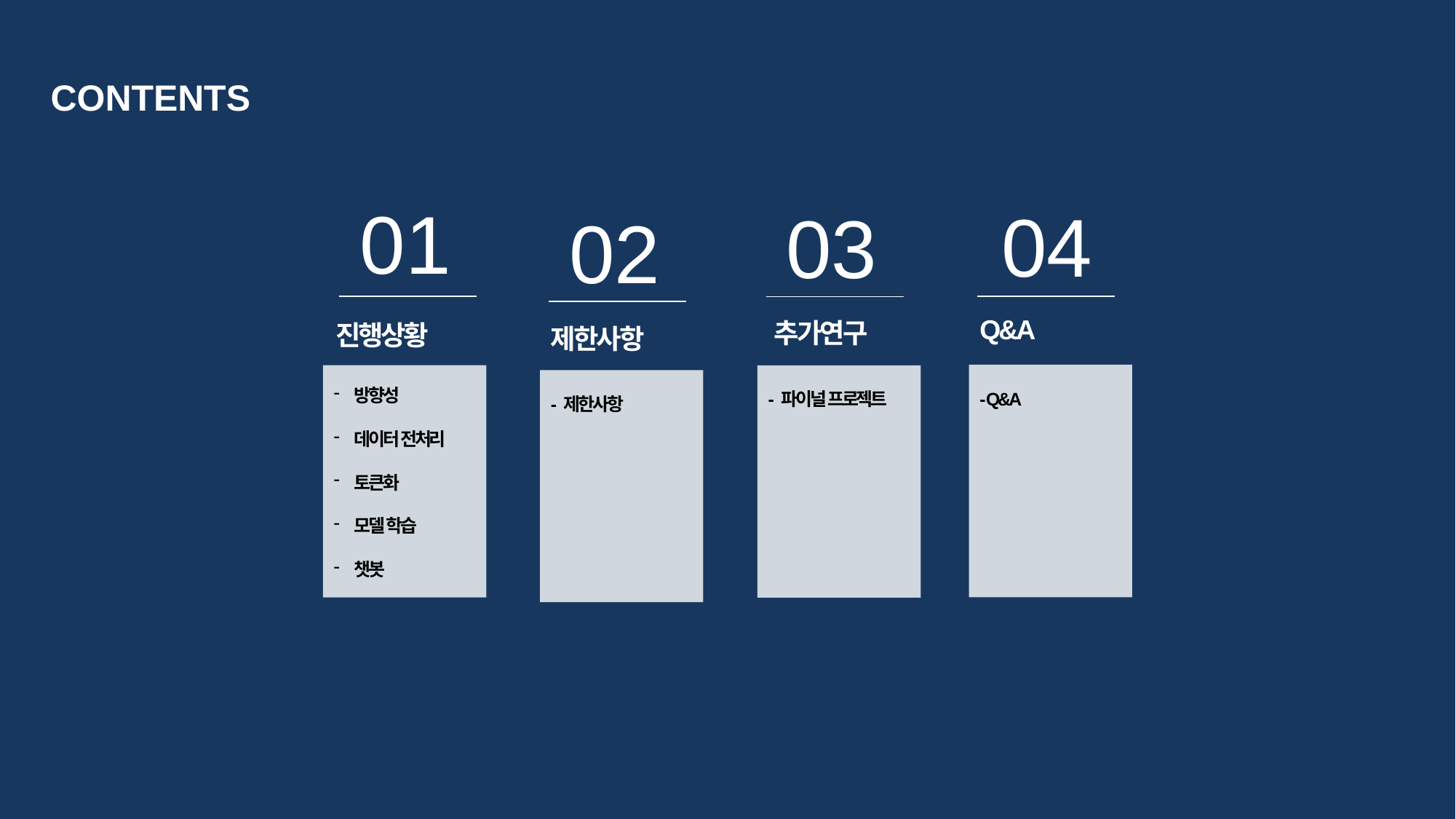

CONTENTS
01
진행상황

방향성

데이터 전처리

토큰화

모델 학습

챗봇

04
Q&A

- Q&A

03
추가연구

- 파이널 프로젝트
02
제한사항

- 제한사항